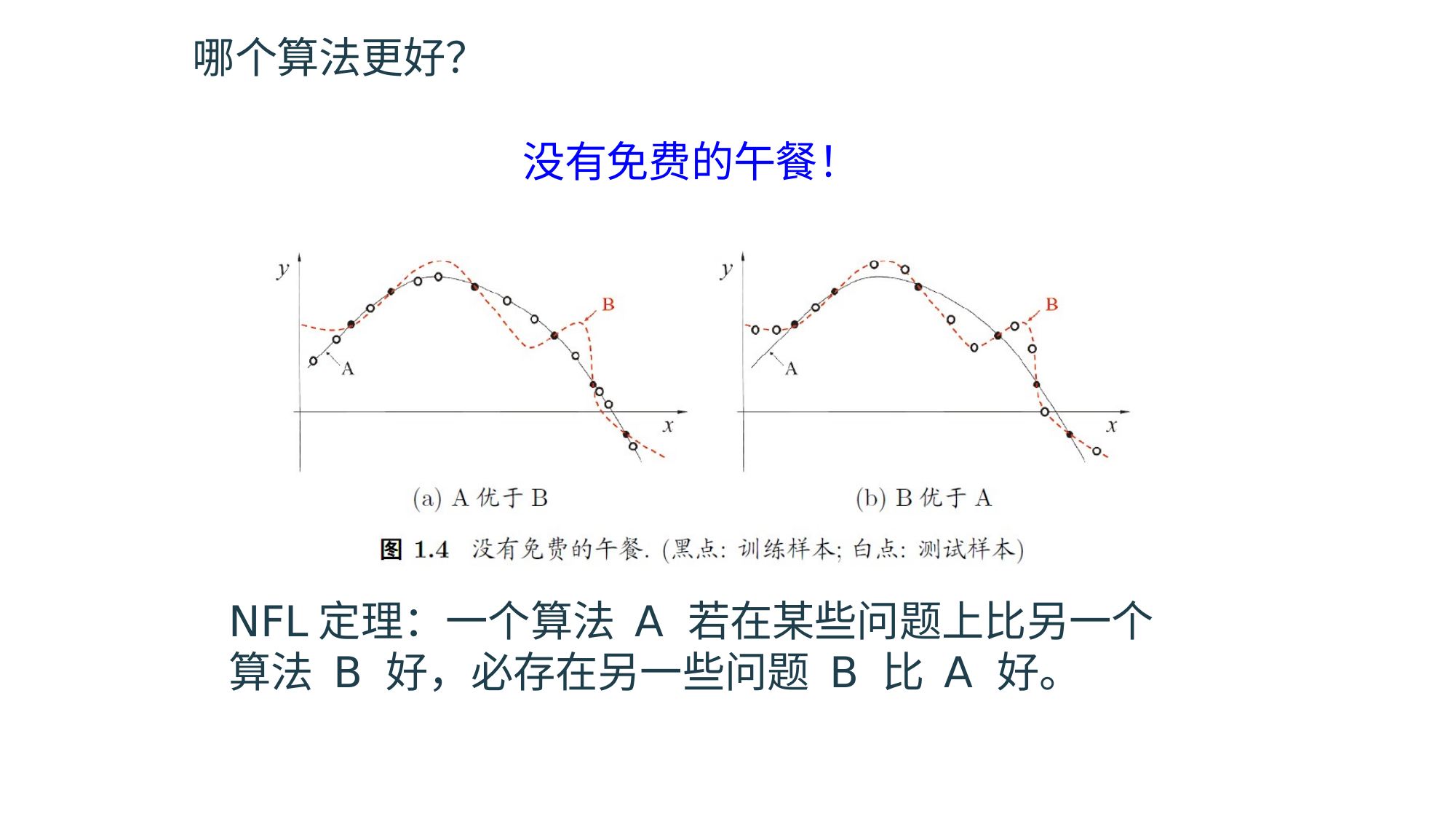

哪个算法更好？
没有免费的午餐！

NFL定理：一个算法 A 若在某些问题上比另一个算法 B 好，必存在另一些问题 B 比 A 好。